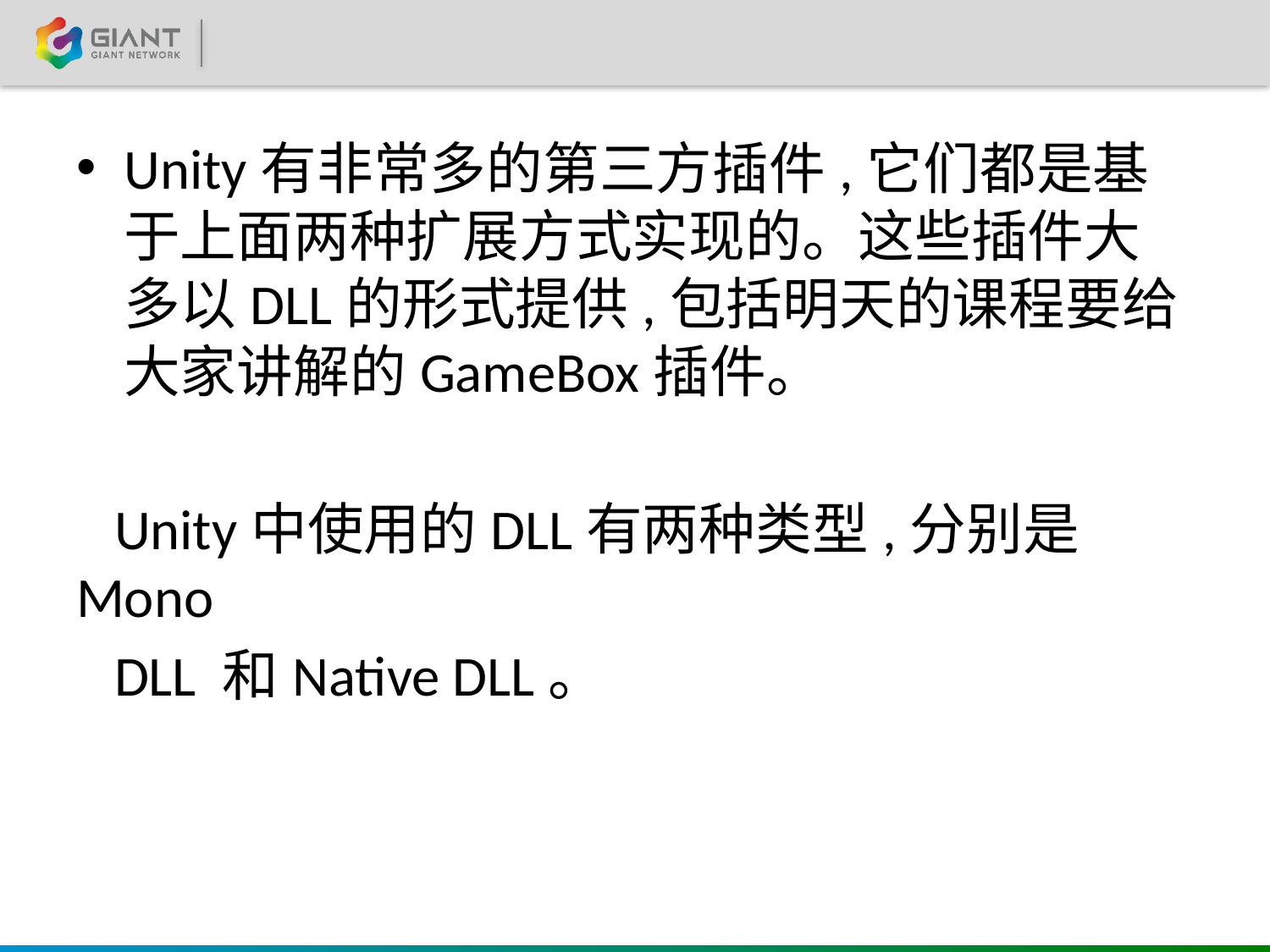

#
Unity有非常多的第三方插件,它们都是基于上面两种扩展方式实现的。这些插件大多以DLL的形式提供,包括明天的课程要给大家讲解的GameBox插件。

   Unity中使用的DLL有两种类型,分别是 Mono
   DLL 和Native DLL。